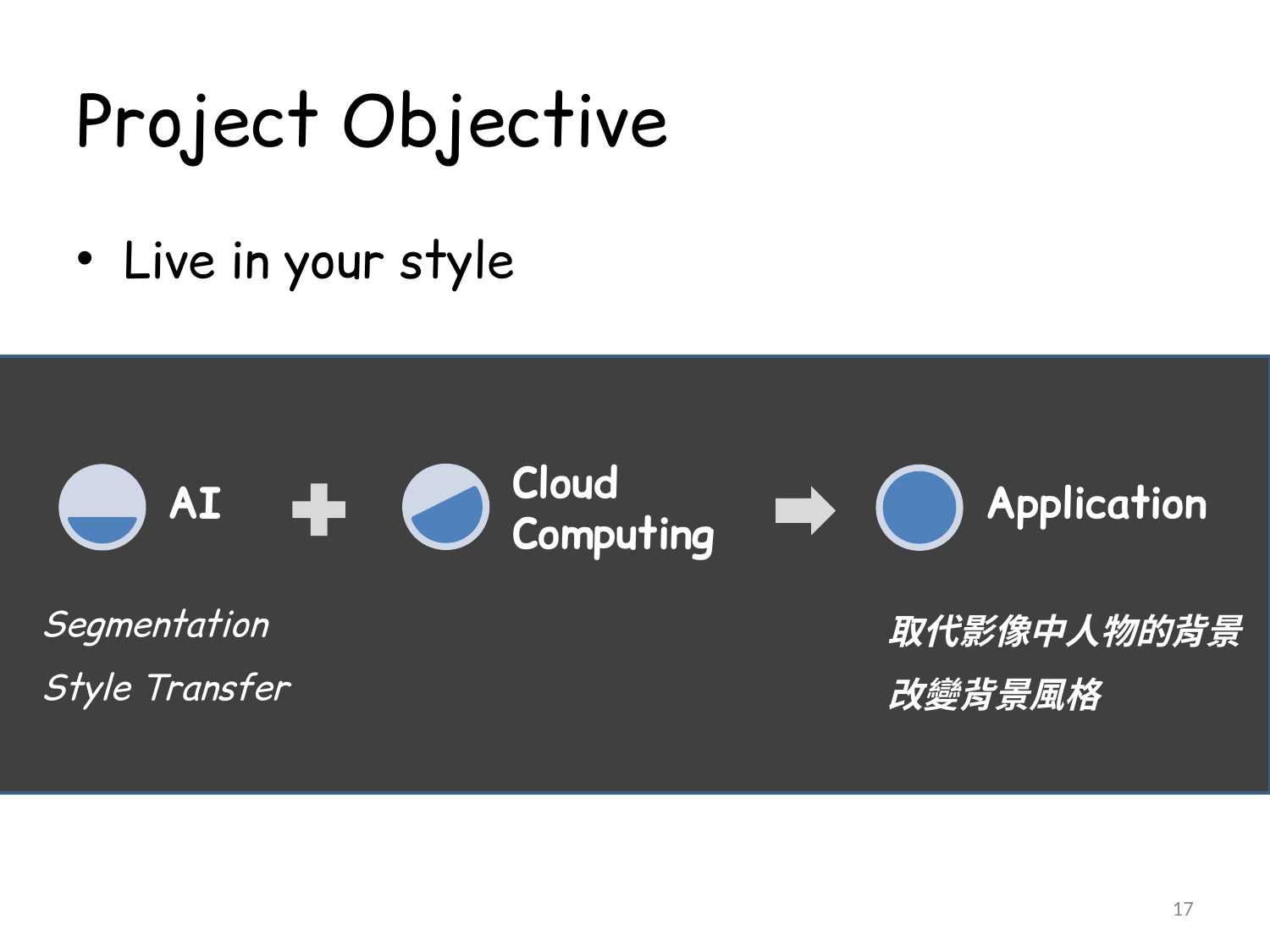

# Project Objective
Live in your style

Cloud
Computing

AI

Application

Segmentation
Style Transfer
取代影像中人物的背景
改變背景風格
17